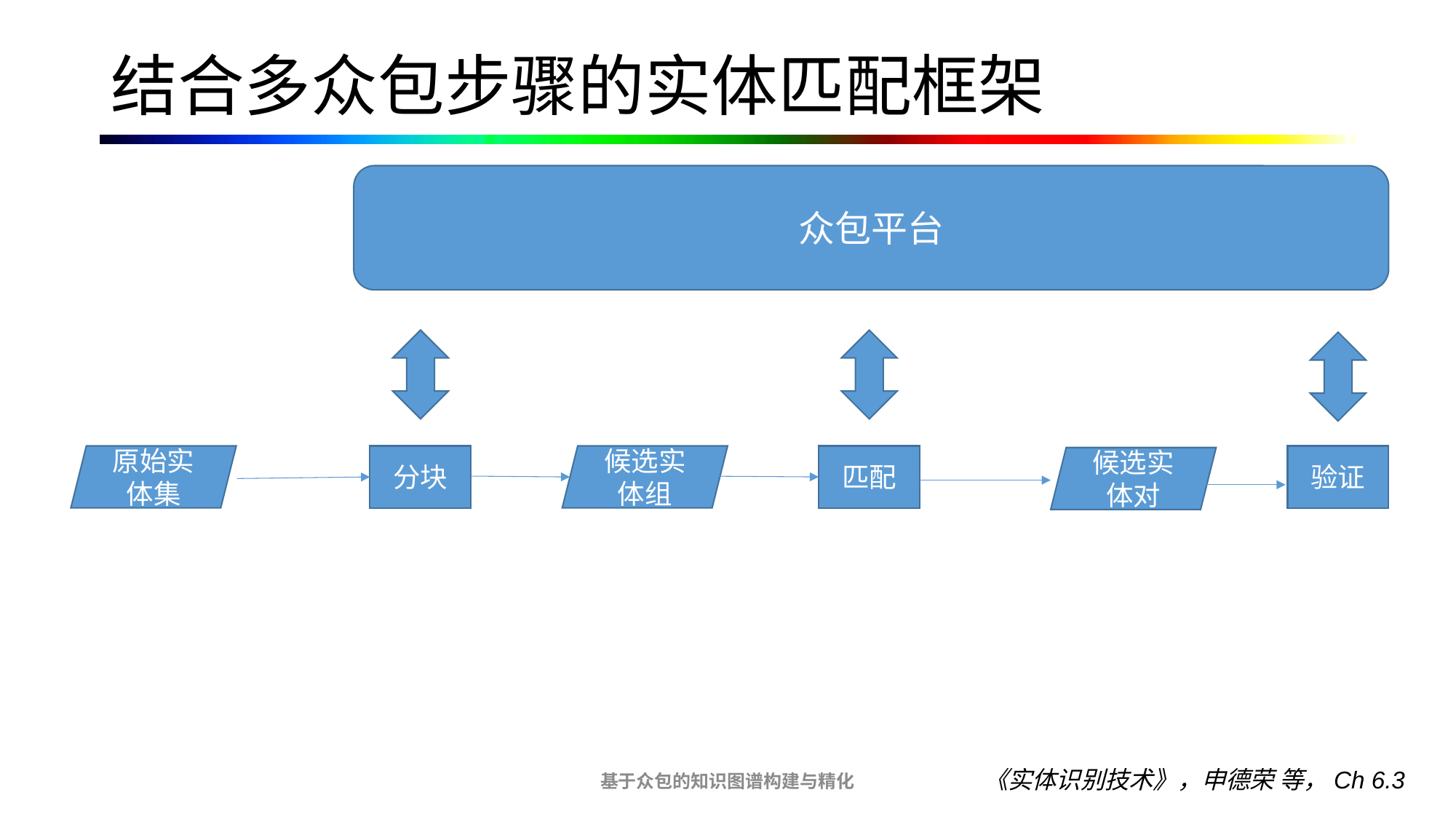

# 结合多众包步骤的实体匹配框架
众包平台

验证
候选实体组
匹配
原始实体集
分块
候选实体对

基于众包的知识图谱构建与精化
《实体识别技术》，申德荣 等，Ch 6.3